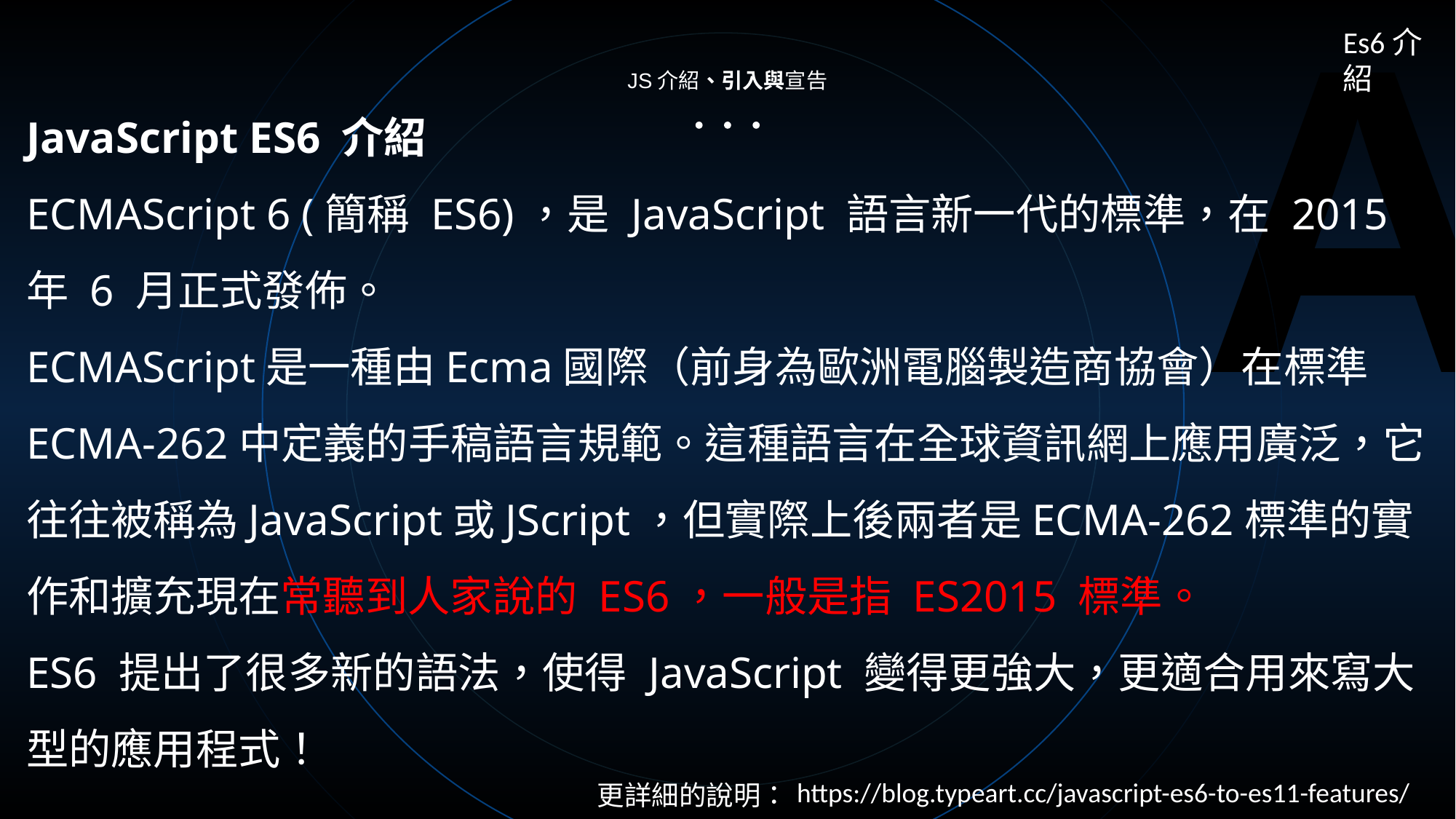

A

Es6介紹

JS介紹、引入與宣告
JavaScript ES6 介紹
ECMAScript 6 (簡稱 ES6)，是 JavaScript 語言新一代的標準，在 2015 年 6 月正式發佈。
ECMAScript是一種由Ecma國際（前身為歐洲電腦製造商協會）在標準ECMA-262中定義的手稿語言規範。這種語言在全球資訊網上應用廣泛，它往往被稱為JavaScript或JScript，但實際上後兩者是ECMA-262標準的實作和擴充現在常聽到人家說的 ES6，一般是指 ES2015 標準。
ES6 提出了很多新的語法，使得 JavaScript 變得更強大，更適合用來寫大型的應用程式！

https://blog.typeart.cc/javascript-es6-to-es11-features/
更詳細的說明：